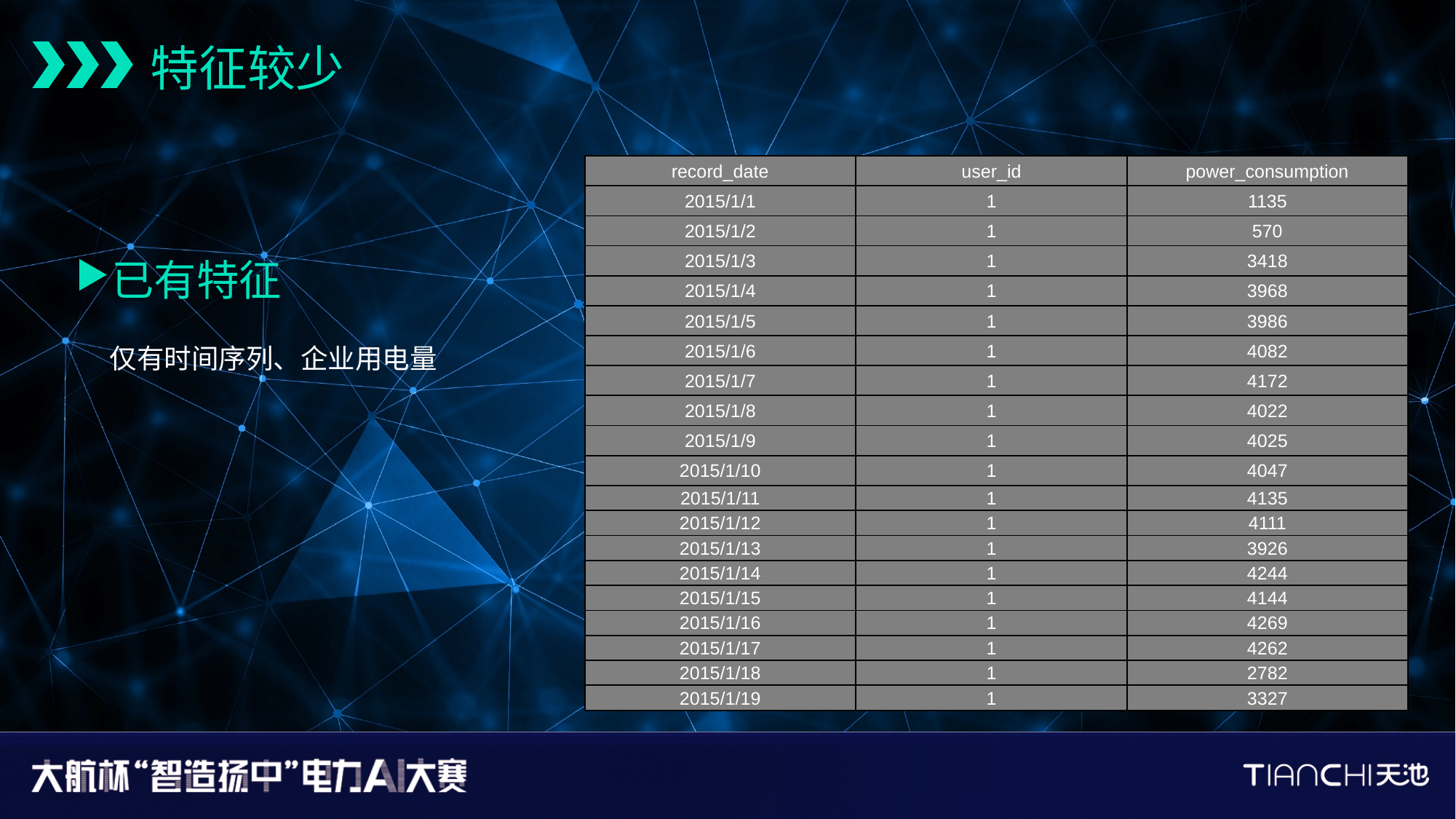

特征较少

| record\_date | user\_id | power\_consumption |
| --- | --- | --- |
| 2015/1/1 | 1 | 1135 |
| 2015/1/2 | 1 | 570 |
| 2015/1/3 | 1 | 3418 |
| 2015/1/4 | 1 | 3968 |
| 2015/1/5 | 1 | 3986 |
| 2015/1/6 | 1 | 4082 |
| 2015/1/7 | 1 | 4172 |
| 2015/1/8 | 1 | 4022 |
| 2015/1/9 | 1 | 4025 |
| 2015/1/10 | 1 | 4047 |
| 2015/1/11 | 1 | 4135 |
| 2015/1/12 | 1 | 4111 |
| 2015/1/13 | 1 | 3926 |
| 2015/1/14 | 1 | 4244 |
| 2015/1/15 | 1 | 4144 |
| 2015/1/16 | 1 | 4269 |
| 2015/1/17 | 1 | 4262 |
| 2015/1/18 | 1 | 2782 |
| 2015/1/19 | 1 | 3327 |
已有特征

仅有时间序列、企业用电量